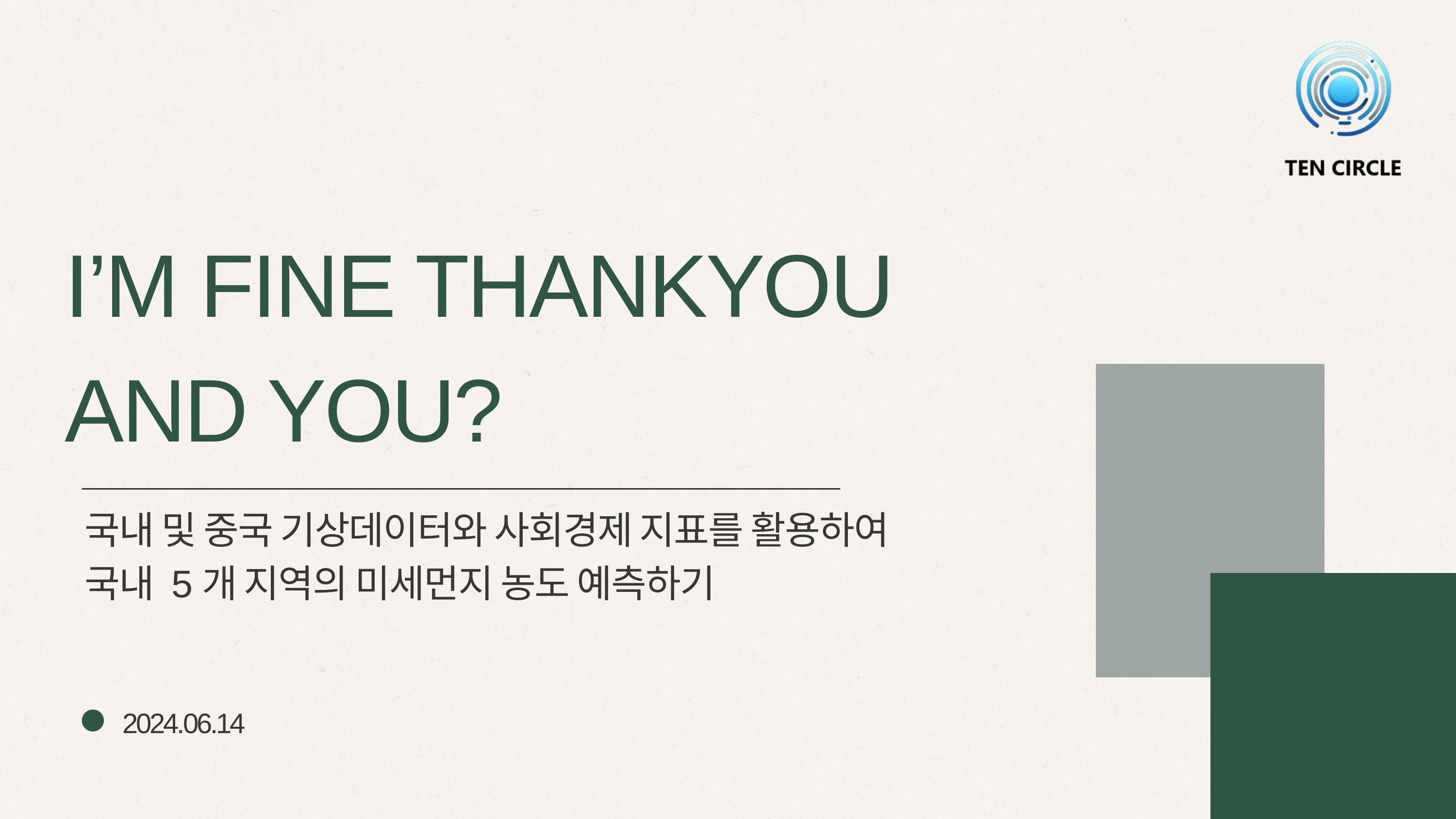

I’M FINE THANKYOU
AND YOU?

국내 및 중국 기상데이터와 사회경제 지표를 활용하여
국내 5개 지역의 미세먼지 농도 예측하기

2024.06.14